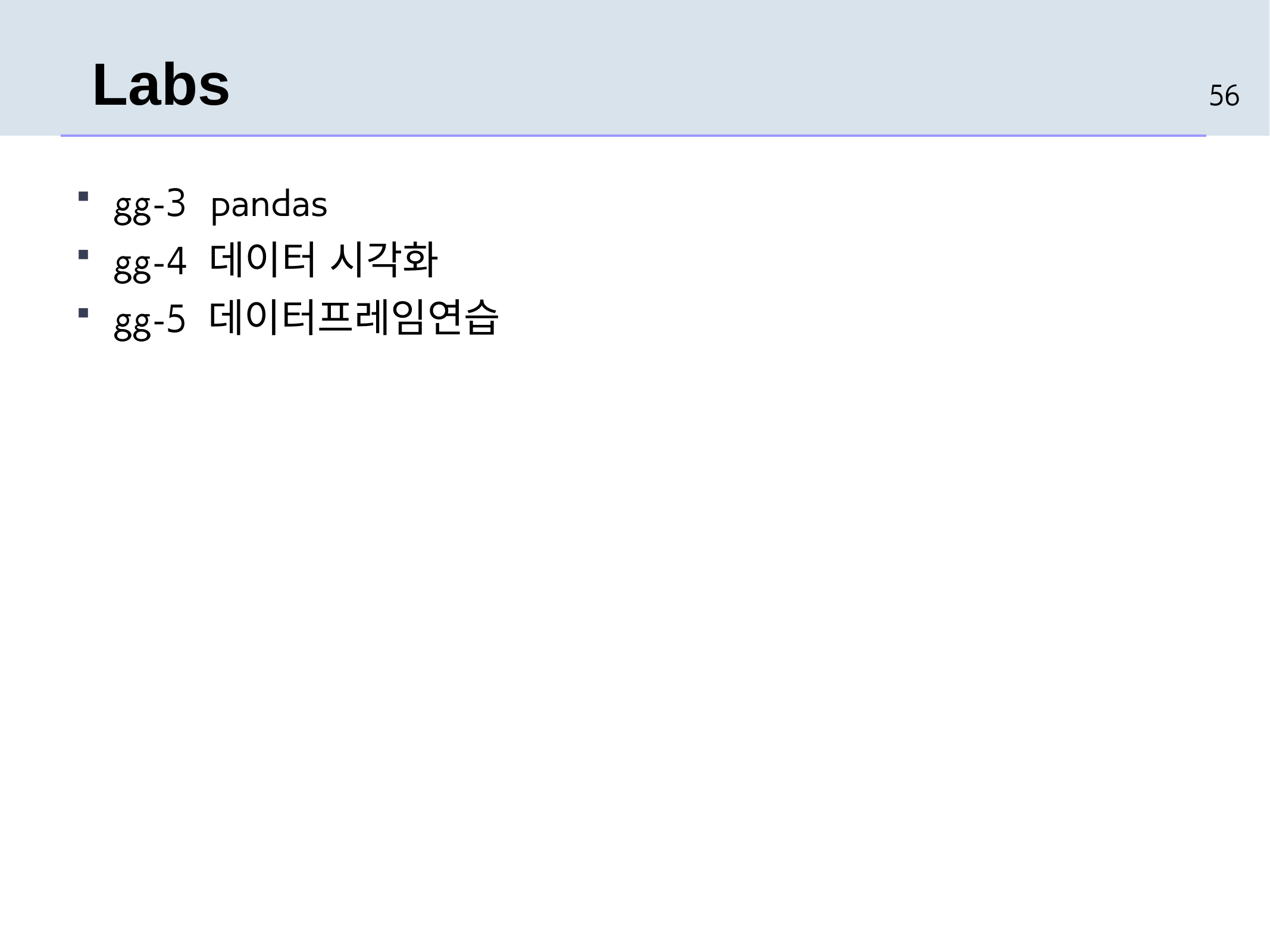

# Labs
56
gg-3  pandas
gg-4 데이터 시각화
gg-5 데이터프레임연습